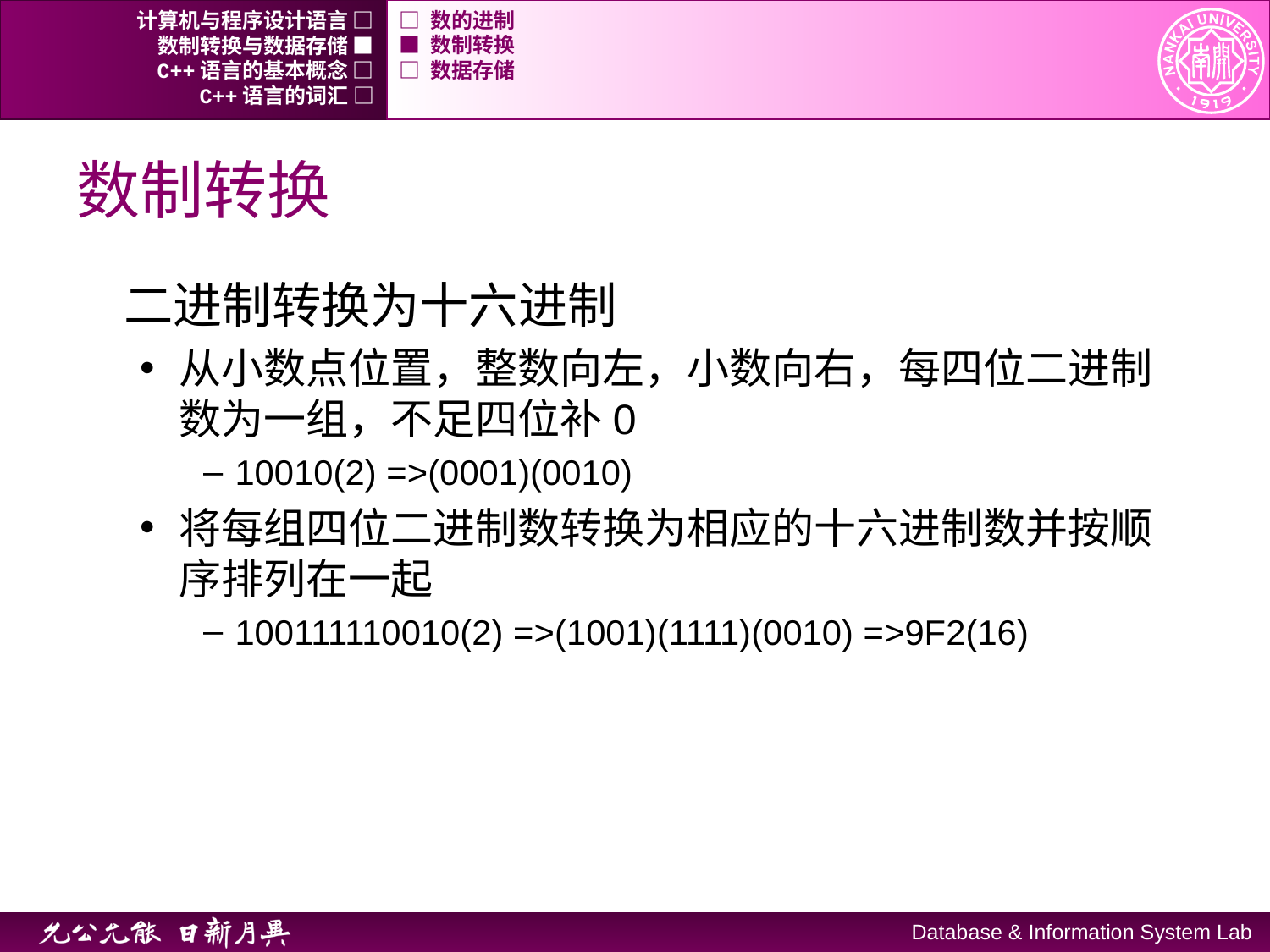

计算机与程序设计语言 □
□ 数的进制
数制转换与数据存储 ■
■ 数制转换
C++语言的基本概念 □
□ 数据存储
C++语言的词汇 □
# 数制转换
二进制转换为十六进制
从小数点位置，整数向左，小数向右，每四位二进制数为一组，不足四位补0
10010(2) =>(0001)(0010)
将每组四位二进制数转换为相应的十六进制数并按顺序排列在一起
100111110010(2) =>(1001)(1111)(0010) =>9F2(16)